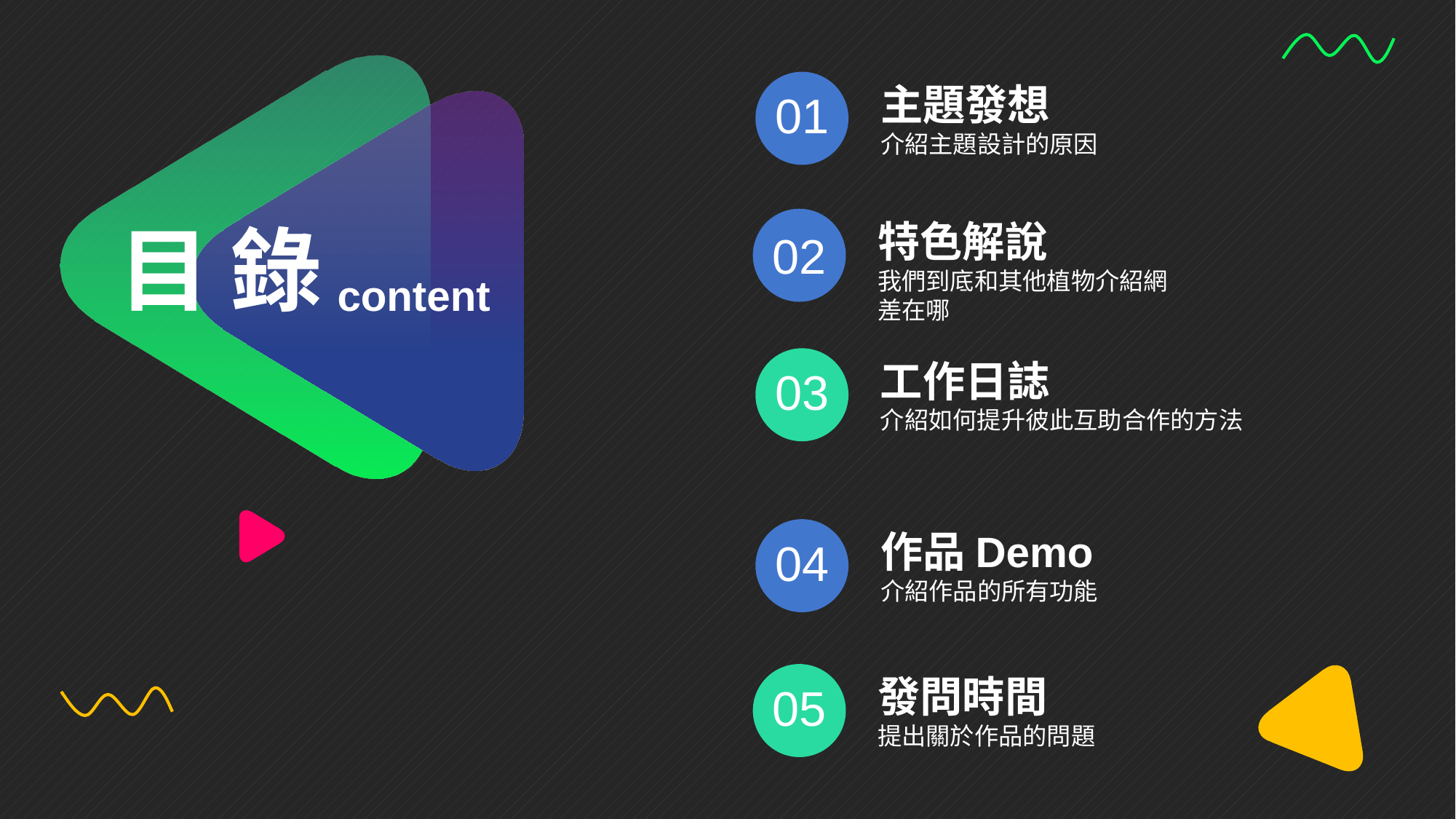

目 錄
content

01
主題發想
介紹主題設計的原因

02
特色解說
我們到底和其他植物介紹網差在哪

03
工作日誌
介紹如何提升彼此互助合作的方法

04
作品Demo
介紹作品的所有功能

05
發問時間
提出關於作品的問題